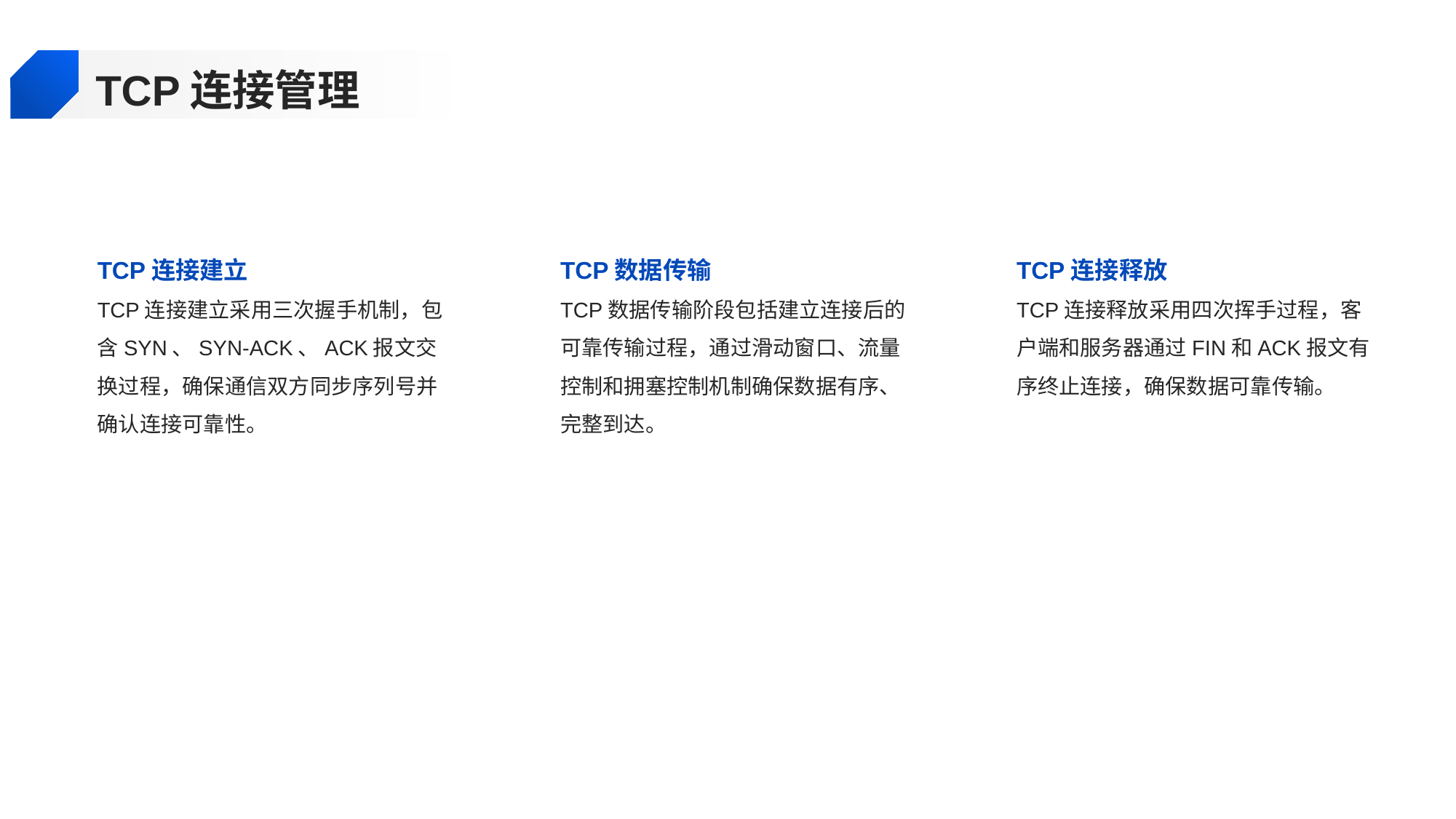

TCP连接管理
TCP连接建立
TCP数据传输
TCP连接释放
TCP连接建立采用三次握手机制，包含SYN、SYN-ACK、ACK报文交换过程，确保通信双方同步序列号并确认连接可靠性。
TCP数据传输阶段包括建立连接后的可靠传输过程，通过滑动窗口、流量控制和拥塞控制机制确保数据有序、完整到达。
TCP连接释放采用四次挥手过程，客户端和服务器通过FIN和ACK报文有序终止连接，确保数据可靠传输。